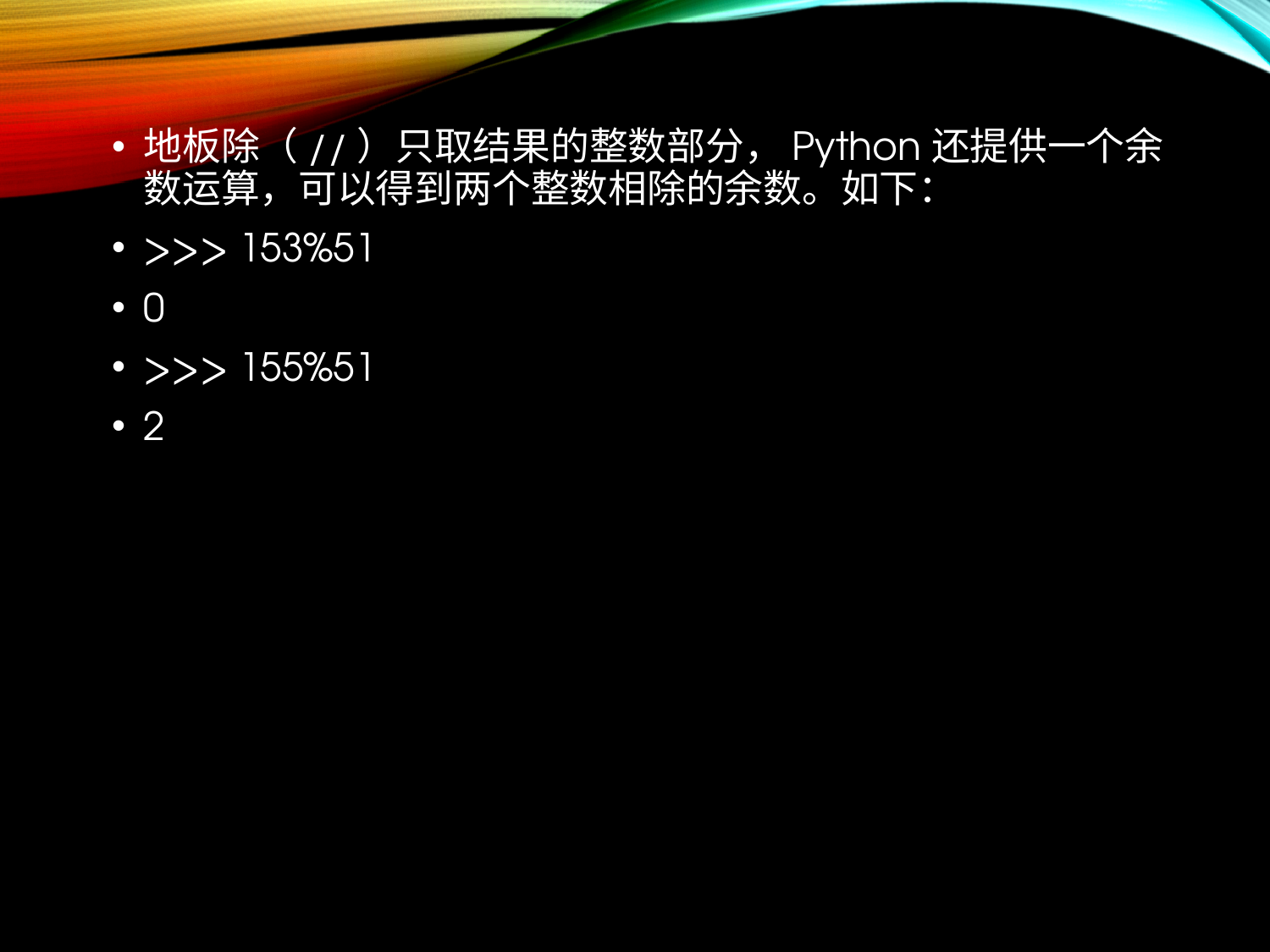

地板除（//）只取结果的整数部分，Python还提供一个余数运算，可以得到两个整数相除的余数。如下：
>>> 153%51
0
>>> 155%51
2